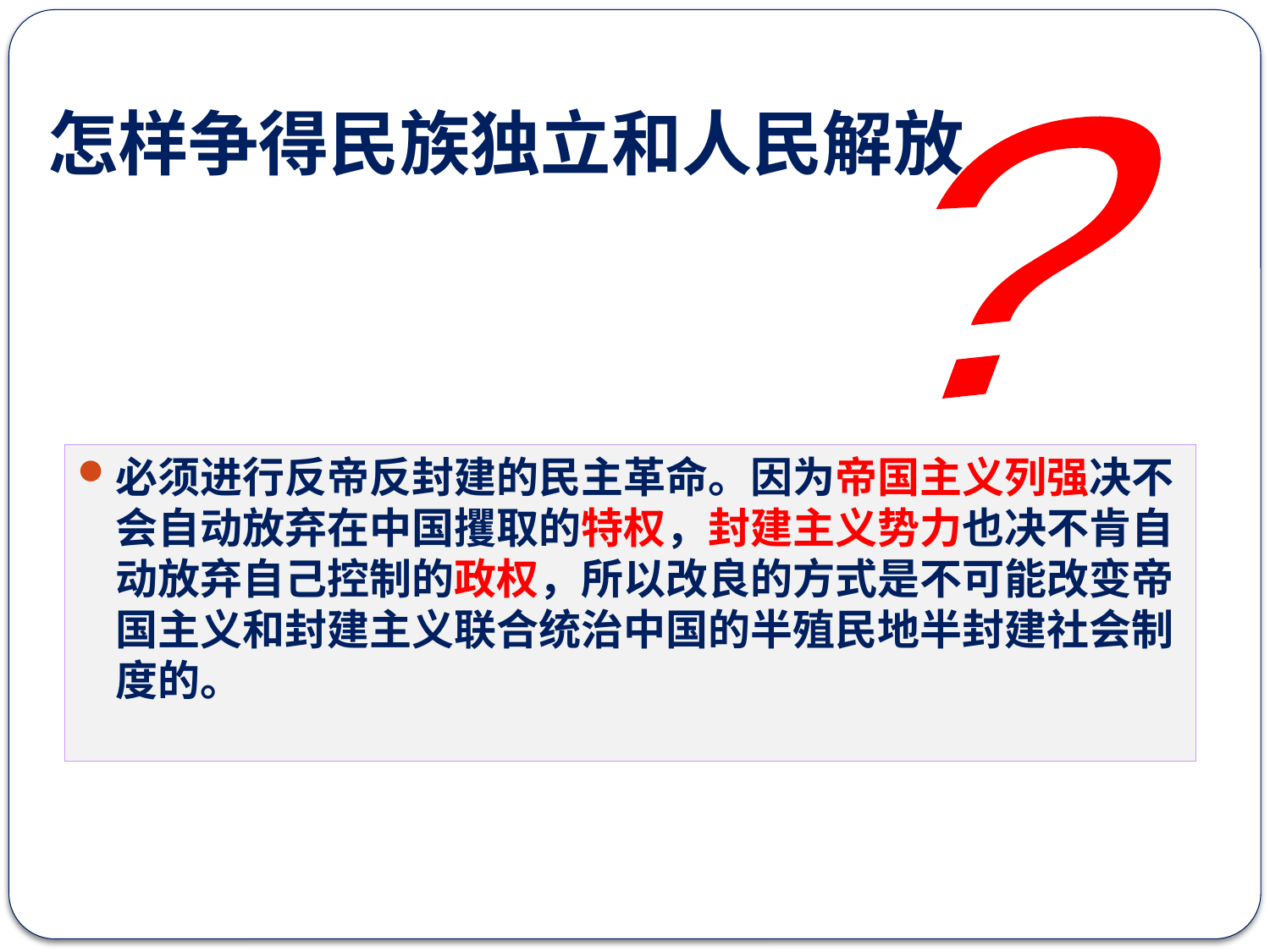

# 怎样争得民族独立和人民解放
?
必须进行反帝反封建的民主革命。因为帝国主义列强决不会自动放弃在中国攫取的特权，封建主义势力也决不肯自动放弃自己控制的政权，所以改良的方式是不可能改变帝国主义和封建主义联合统治中国的半殖民地半封建社会制度的。